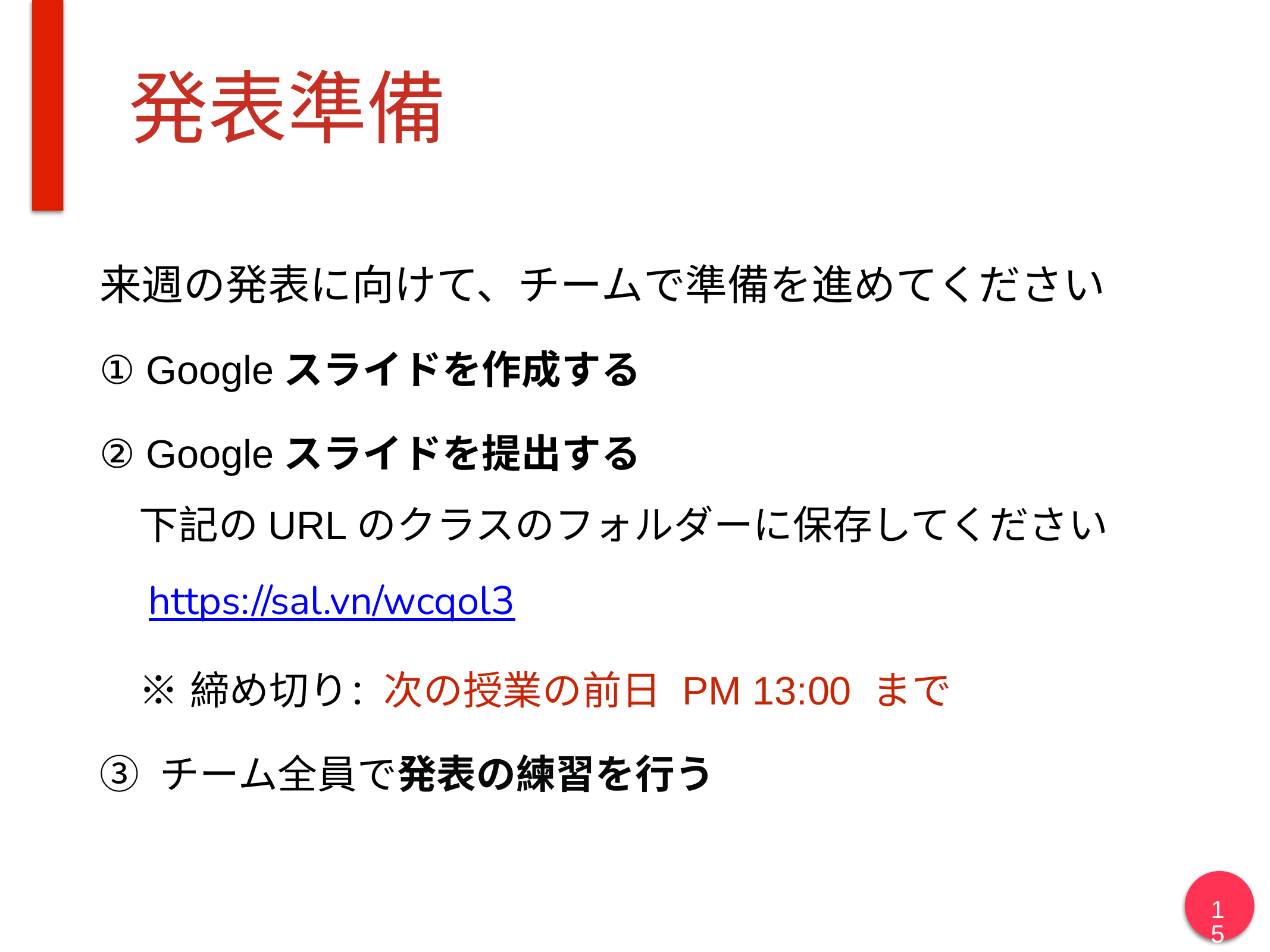

# 発表準備
来週の発表に向けて、チームで準備を進めてください
① Googleスライドを作成する
② Googleスライドを提出する
　下記のURLのクラスのフォルダーに保存してください
　https://sal.vn/wcqol3
　※ 締め切り：次の授業の前日 PM 13:00 まで
③ チーム全員で発表の練習を行う
15